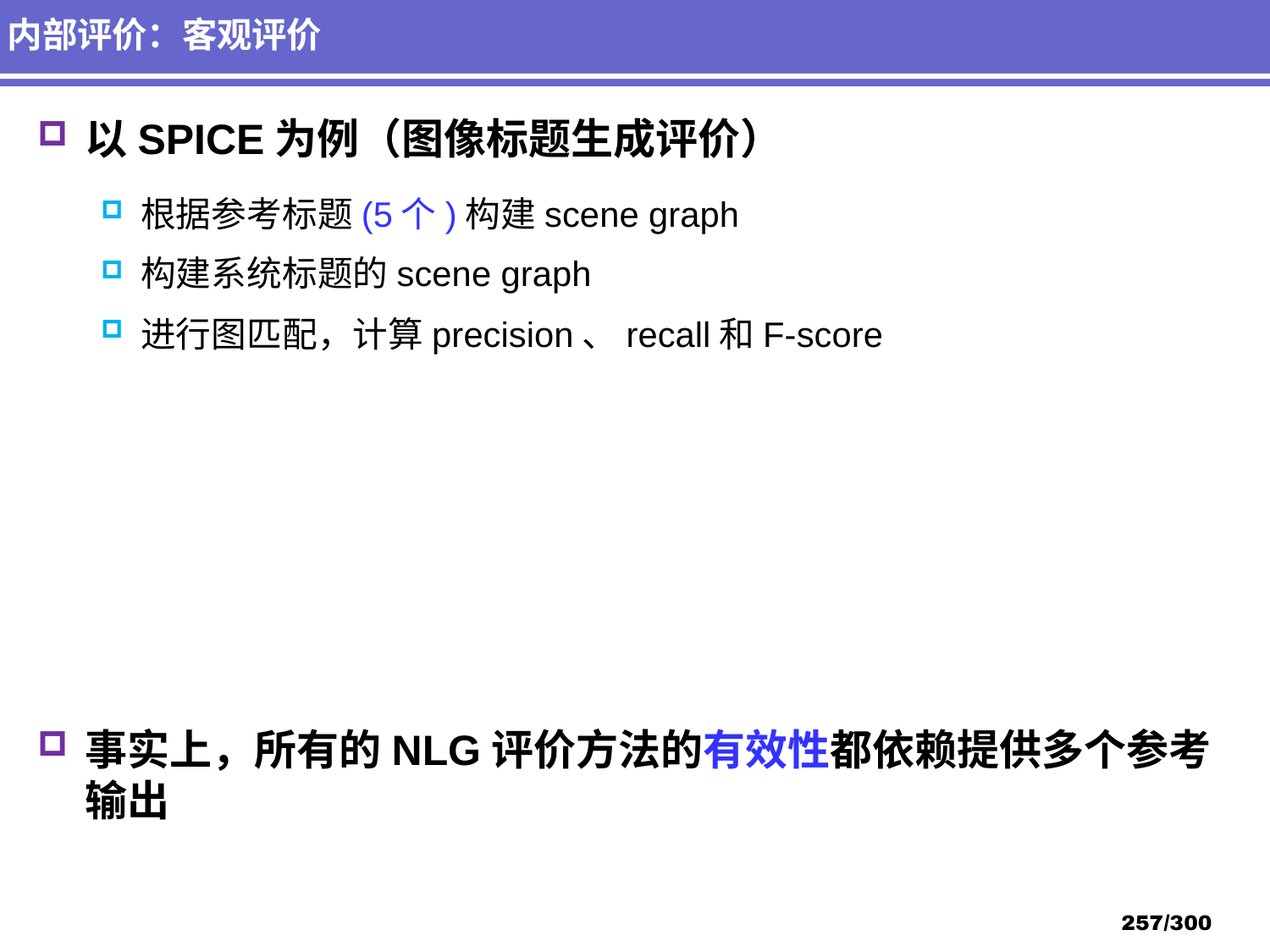

# 内部评价：客观评价
以SPICE为例（图像标题生成评价）
根据参考标题(5个)构建scene graph
构建系统标题的scene graph
进行图匹配，计算precision、recall和F-score

事实上，所有的NLG评价方法的有效性都依赖提供多个参考输出

257/300